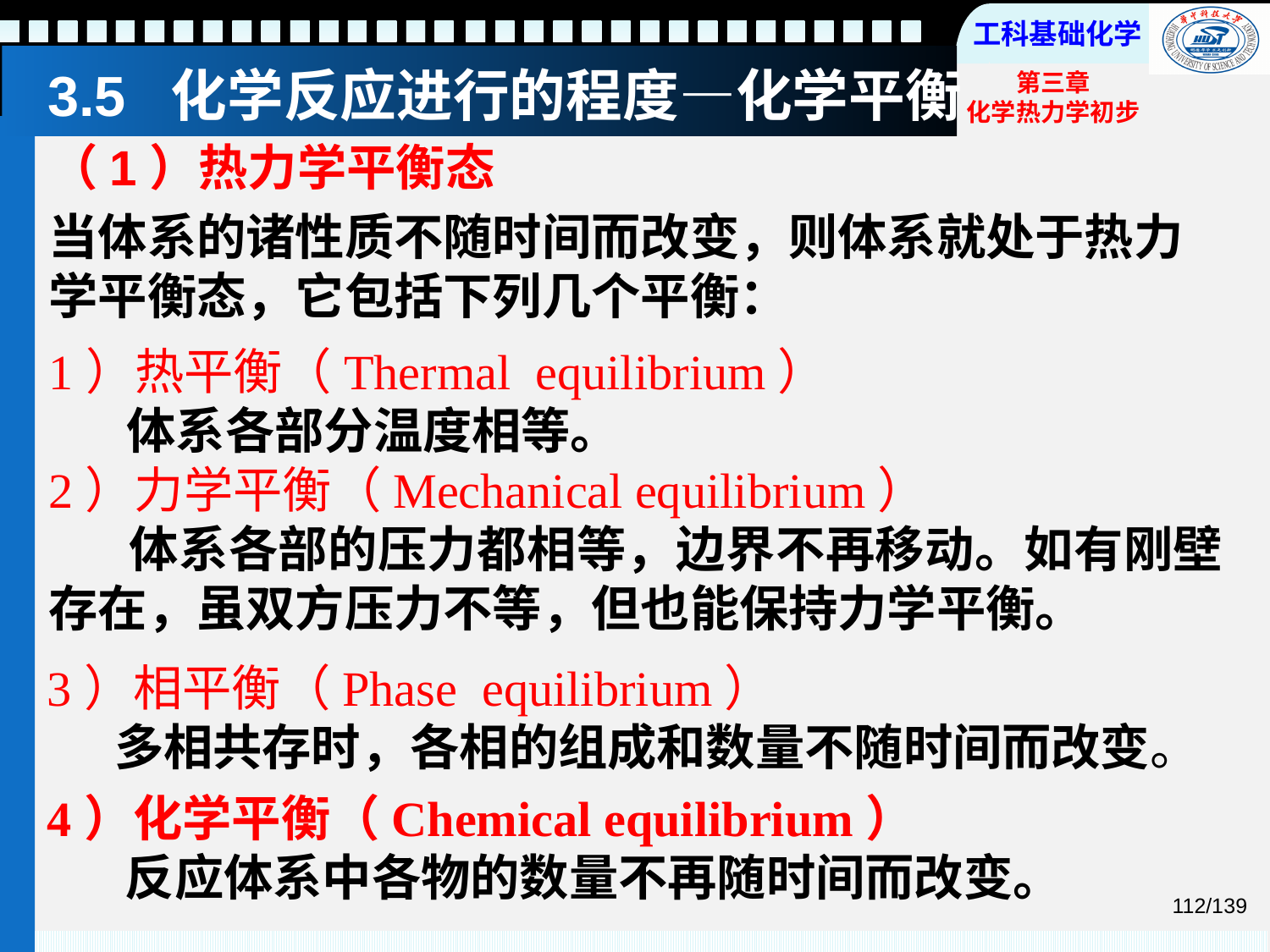

# 3.5  化学反应进行的程度—化学平衡
（1）热力学平衡态
当体系的诸性质不随时间而改变，则体系就处于热力学平衡态，它包括下列几个平衡：
1）热平衡（Thermal  equilibrium）
      体系各部分温度相等。
2）力学平衡（Mechanical equilibrium）
      体系各部的压力都相等，边界不再移动。如有刚壁存在，虽双方压力不等，但也能保持力学平衡。
3）相平衡（Phase  equilibrium）
     多相共存时，各相的组成和数量不随时间而改变。
4）化学平衡（Chemical equilibrium）
      反应体系中各物的数量不再随时间而改变。